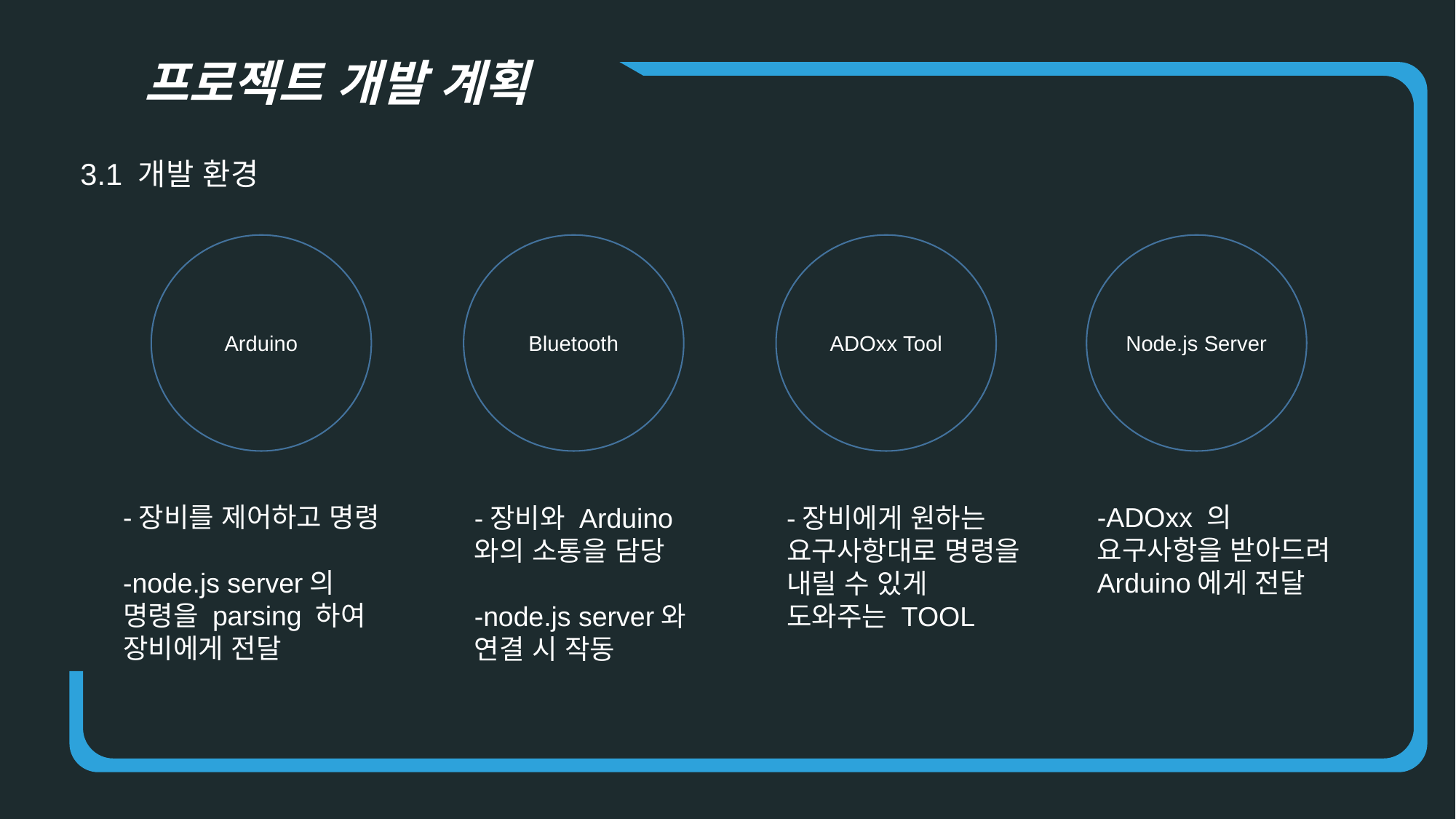

프로젝트 개발 계획

3.1 개발 환경

Arduino
Bluetooth
ADOxx Tool
Node.js Server
-장비를 제어하고 명령

-node.js server의 명령을 parsing 하여 장비에게 전달
-ADOxx 의 요구사항을 받아드려 Arduino에게 전달
-장비와 Arduino와의 소통을 담당

-node.js server와 연결 시 작동
-장비에게 원하는 요구사항대로 명령을 내릴 수 있게 도와주는 TOOL